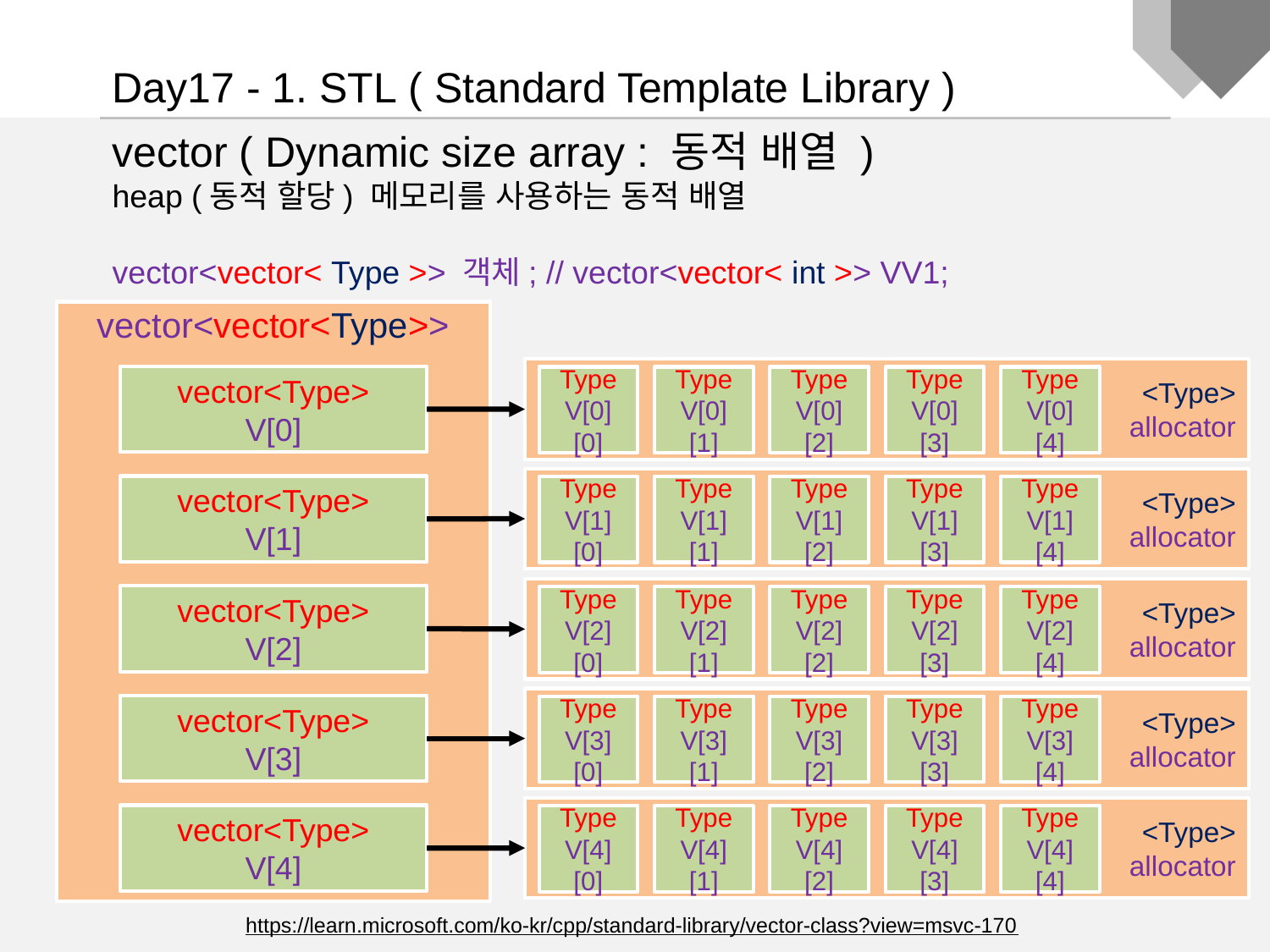

Day17 - 1. STL ( Standard Template Library )
vector ( Dynamic size array : 동적 배열 )
heap (동적 할당) 메모리를 사용하는 동적 배열

vector<vector< Type >> 객체; // vector<vector< int >> VV1;
vector<vector<Type>>

vector<Type>
V[0]
vector<Type>
V[1]
vector<Type>
V[2]
vector<Type>
V[3]
vector<Type>
V[4]
<Type>
allocator
Type
V[0][0]
Type
V[0][1]
Type
V[0][2]
Type
V[0][3]
Type
V[0][4]
<Type>
allocator
Type
V[1][0]
Type
V[1][1]
Type
V[1][2]
Type
V[1][3]
Type
V[1][4]
<Type>
allocator
Type
V[2][0]
Type
V[2][1]
Type
V[2][2]
Type
V[2][3]
Type
V[2][4]
<Type>
allocator
Type
V[3][0]
Type
V[3][1]
Type
V[3][2]
Type
V[3][3]
Type
V[3][4]
<Type>
allocator
Type
V[4][0]
Type
V[4][1]
Type
V[4][2]
Type
V[4][3]
Type
V[4][4]
https://learn.microsoft.com/ko-kr/cpp/standard-library/vector-class?view=msvc-170